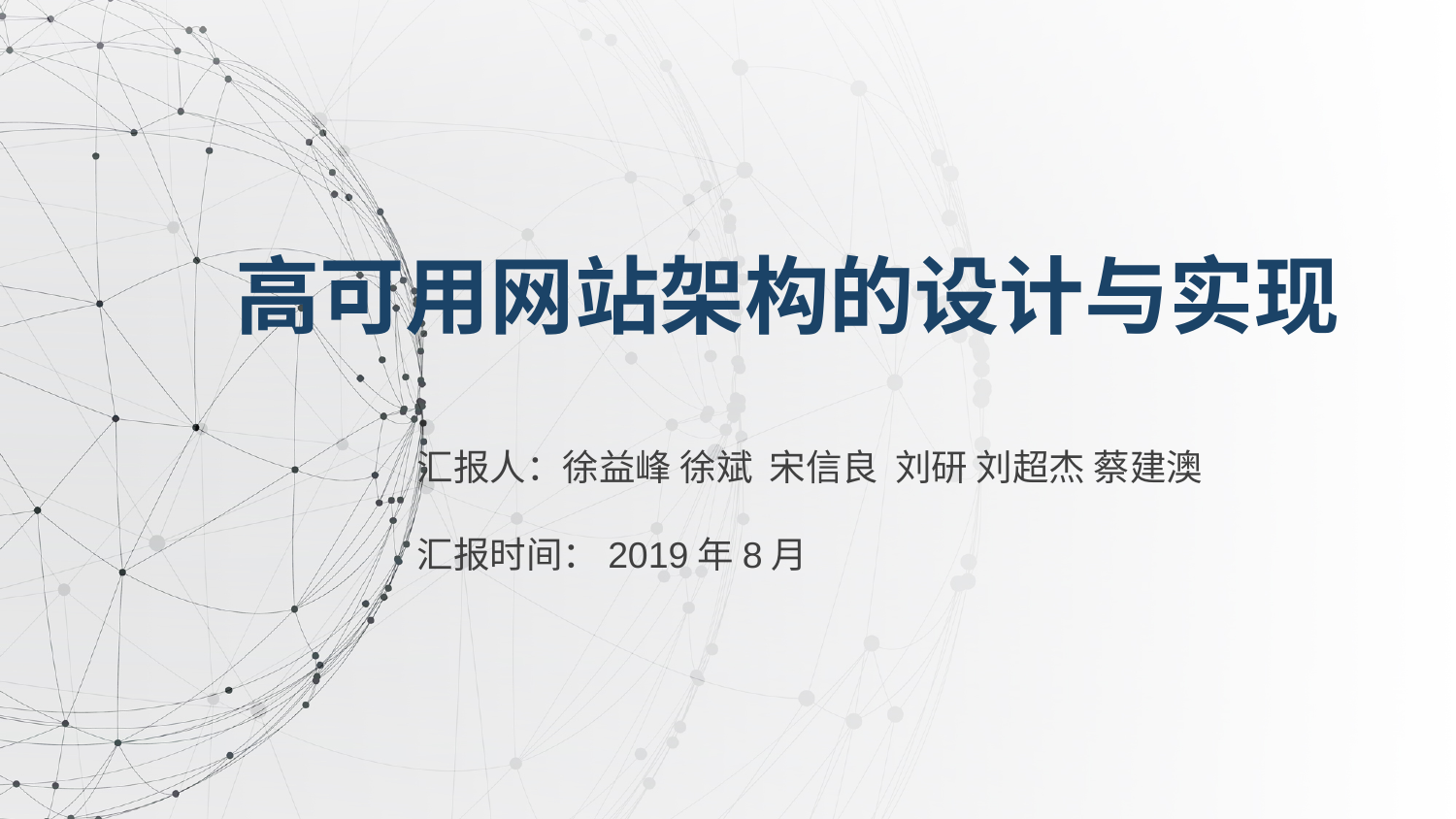

高可用网站架构的设计与实现
汇报人：徐益峰 徐斌  宋信良  刘研 刘超杰 蔡建澳

汇报时间：2019年8月